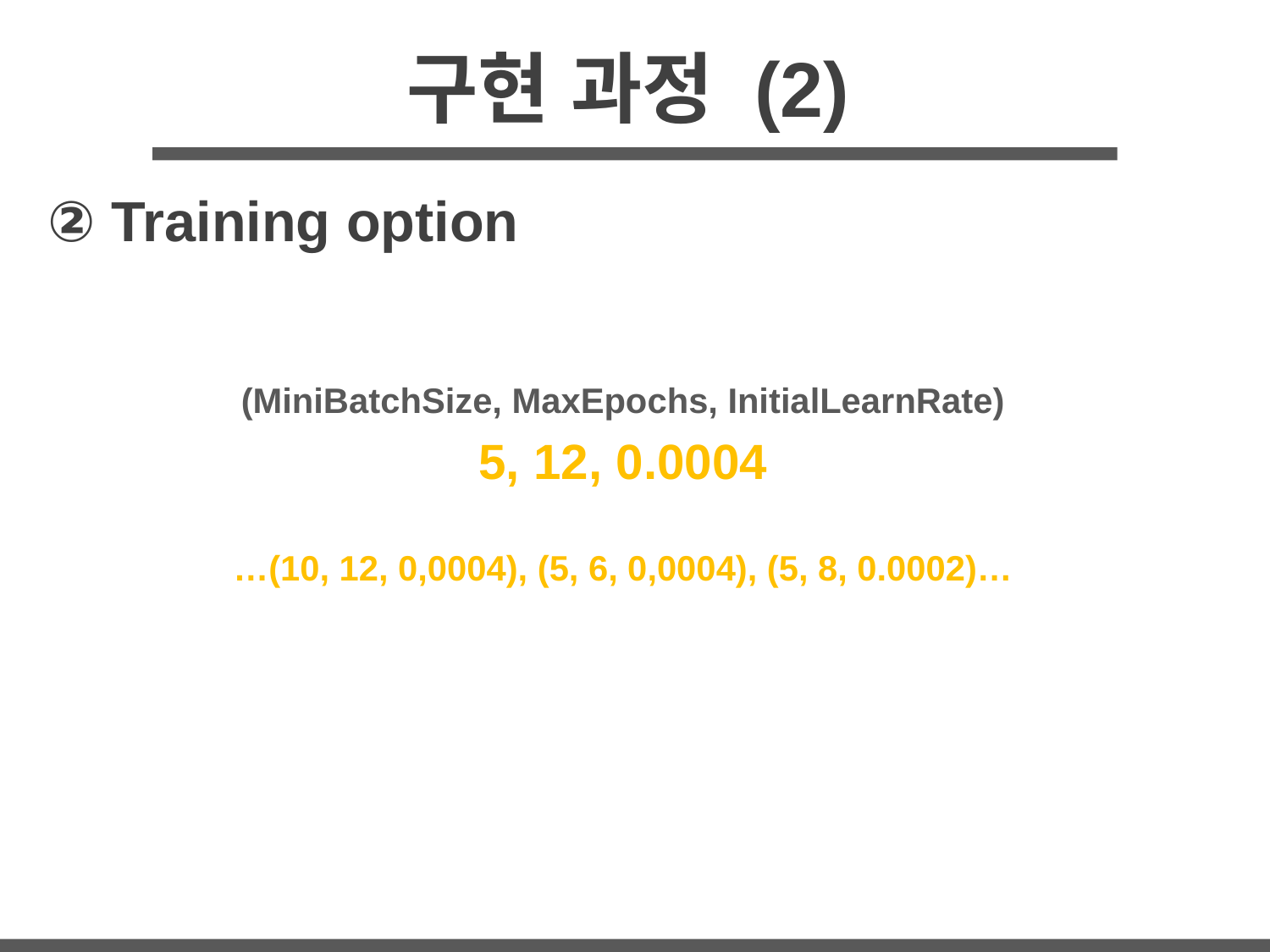

# 구현 과정 (2)

② Training option

(MiniBatchSize, MaxEpochs, InitialLearnRate)
5, 12, 0.0004

…(10, 12, 0,0004), (5, 6, 0,0004), (5, 8, 0.0002)…